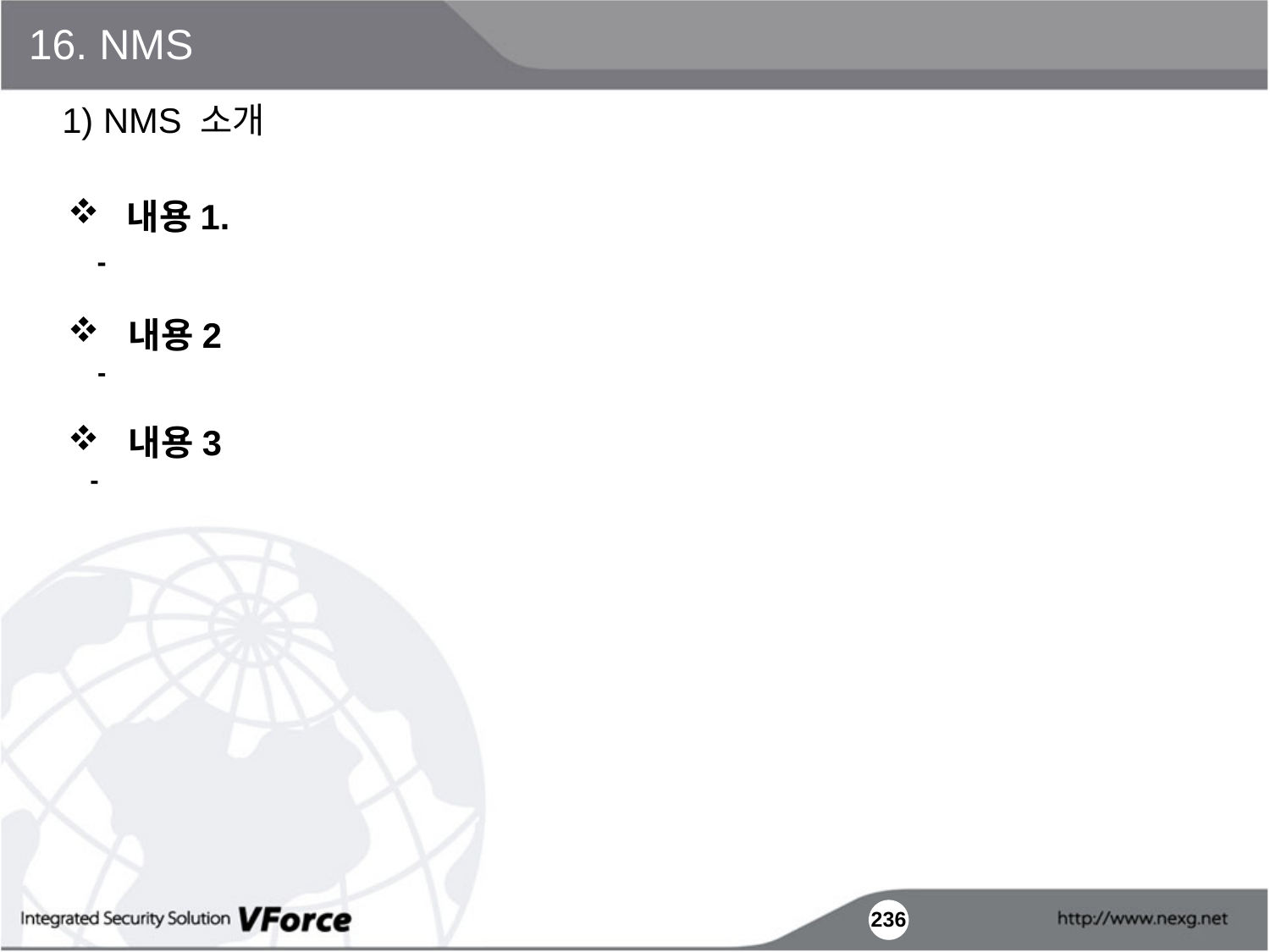

16. NMS
1) NMS 소개
  내용1.
   -

  내용2
    -

  내용3
   -